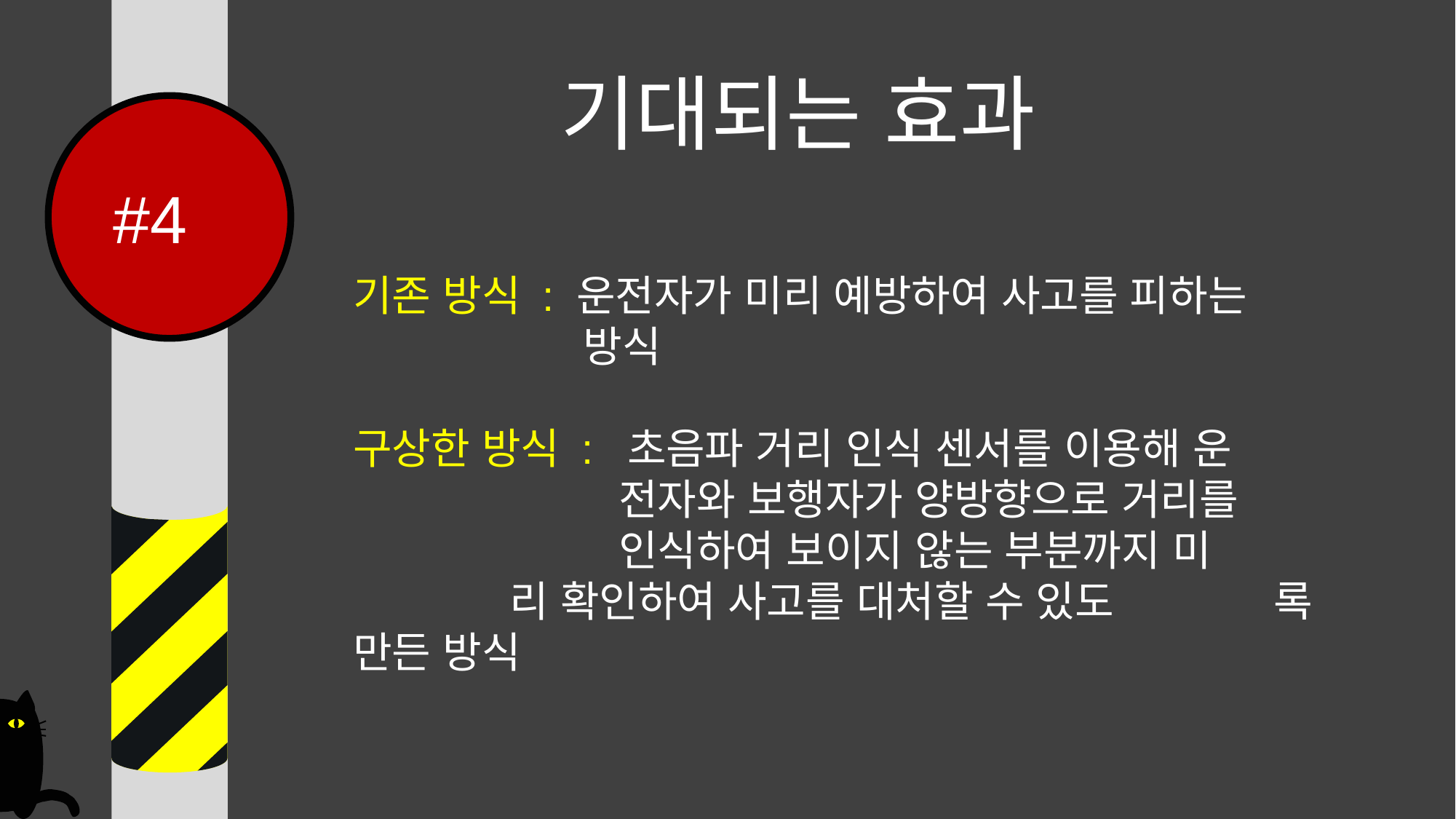

기대되는 효과
 #4
기존 방식 : 운전자가 미리 예방하여 사고를 피하는             		 방식

구상한 방식 :  초음파 거리 인식 센서를 이용해 운		    전자와 보행자가 양방향으로 거리를      		    인식하여 보이지 않는 부분까지 미		    리 확인하여 사고를 대처할 수 있도		    록 만든 방식